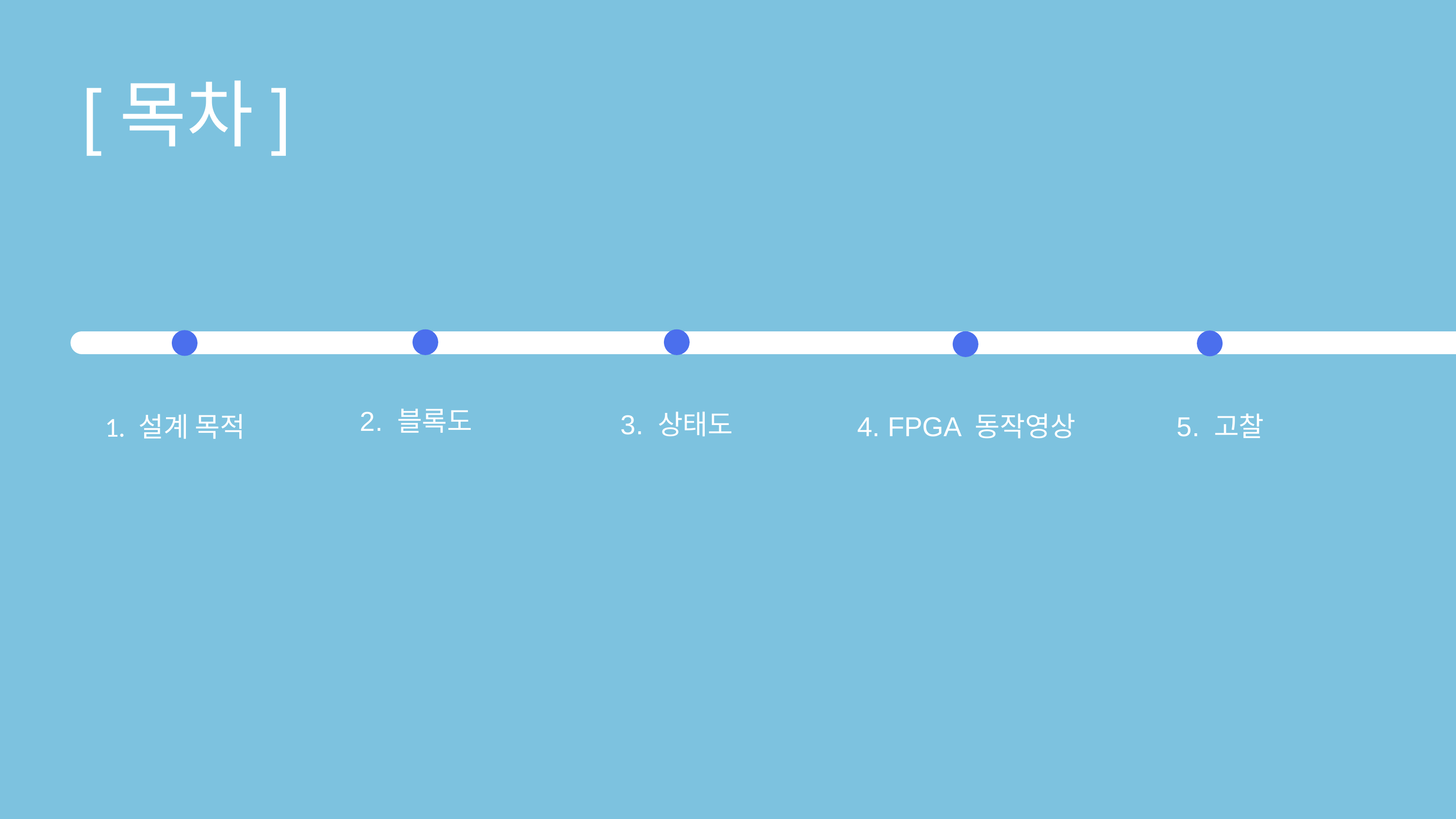

[목차]

2. 블록도

3. 상태도
4. FPGA 동작영상
5. 고찰
1. 설계 목적